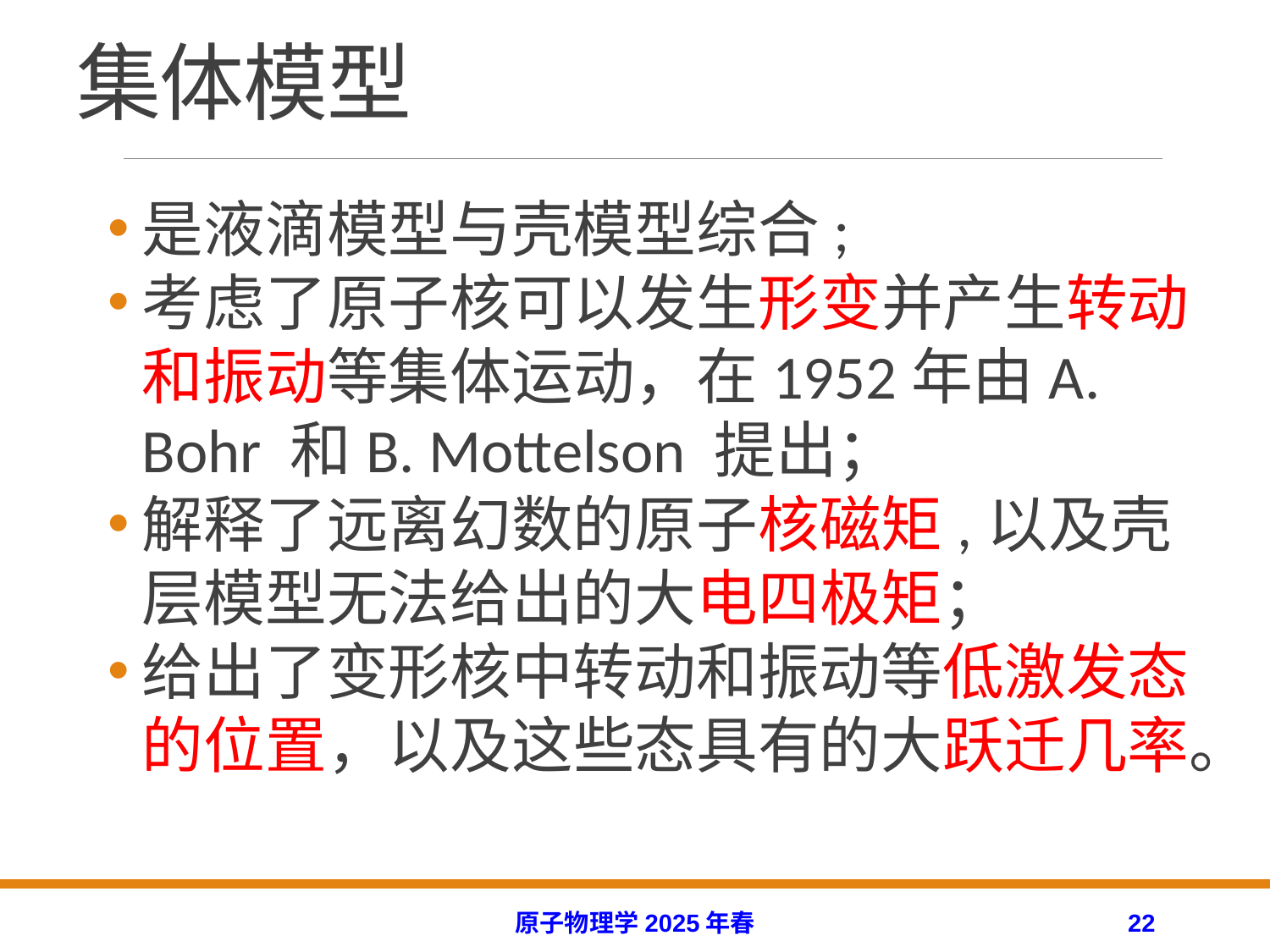

# 集体模型
是液滴模型与壳模型综合;
考虑了原子核可以发生形变并产生转动和振动等集体运动，在1952年由A. Bohr 和B. Mottelson 提出；
解释了远离幻数的原子核磁矩,以及壳层模型无法给出的大电四极矩；
给出了变形核中转动和振动等低激发态的位置，以及这些态具有的大跃迁几率。
原子物理学2025年春
22